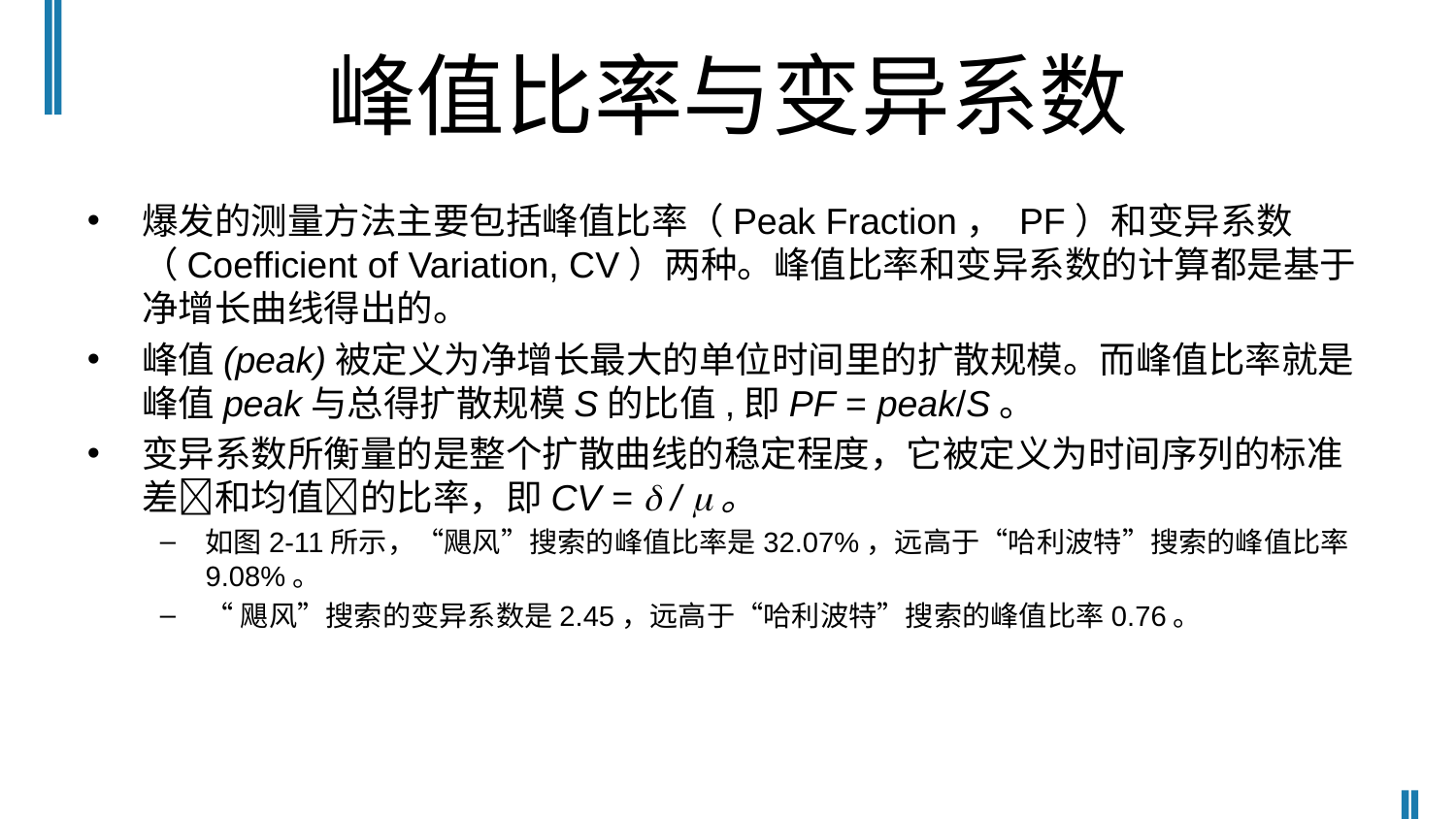

# 峰值比率与变异系数
爆发的测量方法主要包括峰值比率（Peak Fraction， PF）和变异系数（Coefficient of Variation, CV）两种。峰值比率和变异系数的计算都是基于净增长曲线得出的。
峰值(peak)被定义为净增长最大的单位时间里的扩散规模。而峰值比率就是峰值peak与总得扩散规模S的比值,即PF = peak/S。
变异系数所衡量的是整个扩散曲线的稳定程度，它被定义为时间序列的标准差δ和均值μ的比率，即CV = δ / μ。
如图2‑11所示，“飓风”搜索的峰值比率是32.07%，远高于“哈利波特”搜索的峰值比率9.08%。
“飓风”搜索的变异系数是2.45，远高于“哈利波特”搜索的峰值比率0.76。